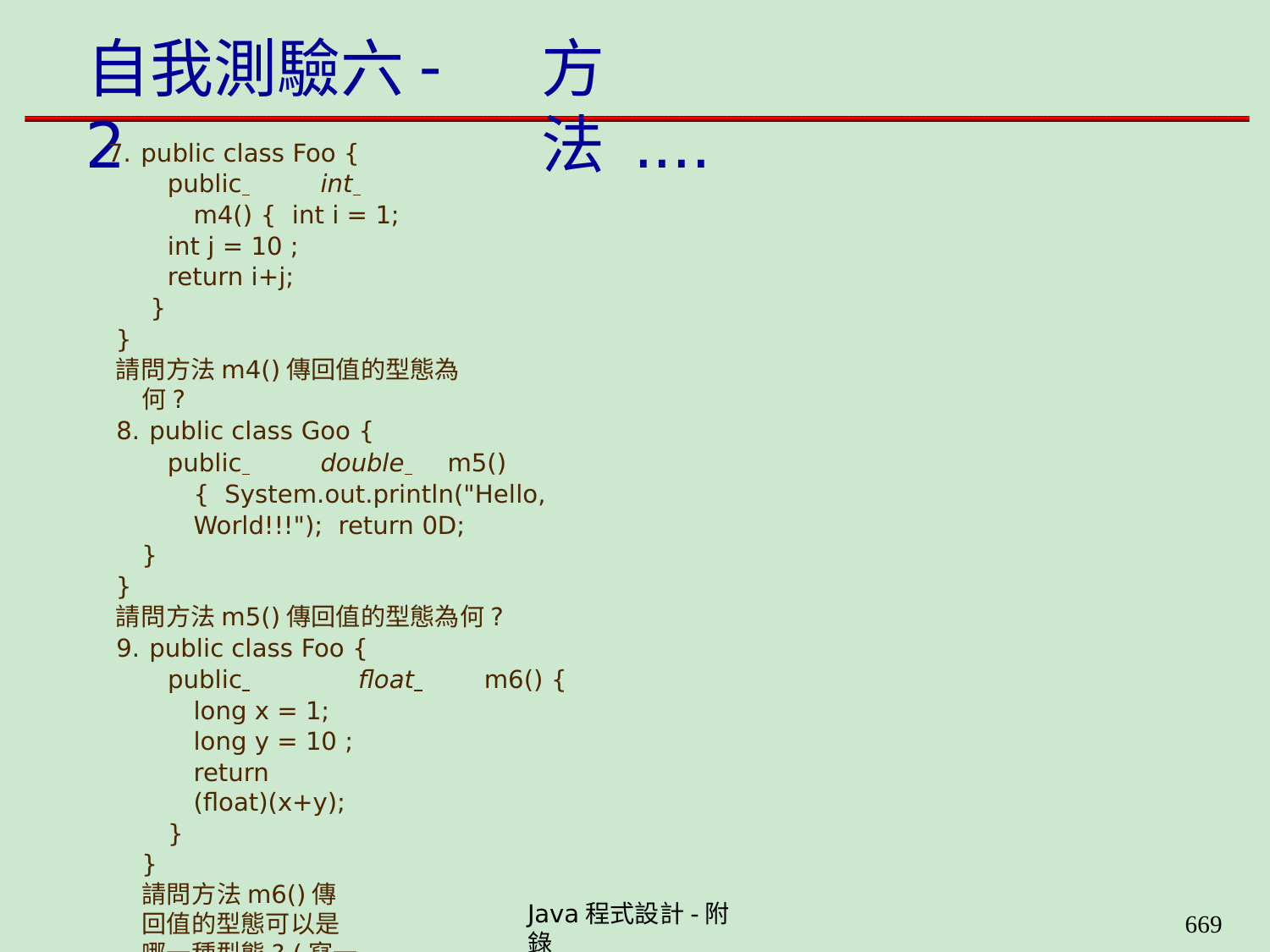

# 自我測驗六-2
方法 ....
public class Foo {
public 	int 	m4() {  int i = 1;
int j = 10 ;
return i+j;
}
}
請問方法m4()傳回值的型態為何?
public class Goo {
public 	double 	m5() {  System.out.println("Hello, World!!!");  return 0D;
}
}
請問方法m5()傳回值的型態為何?
public class Foo {
public 	float 	m6() {
long x = 1;  long y = 10 ;
return (float)(x+y);
}
}
請問方法m6()傳回值的型態可以是哪一種型態? (寫一個型態即可)
Java程式設計-附錄
669